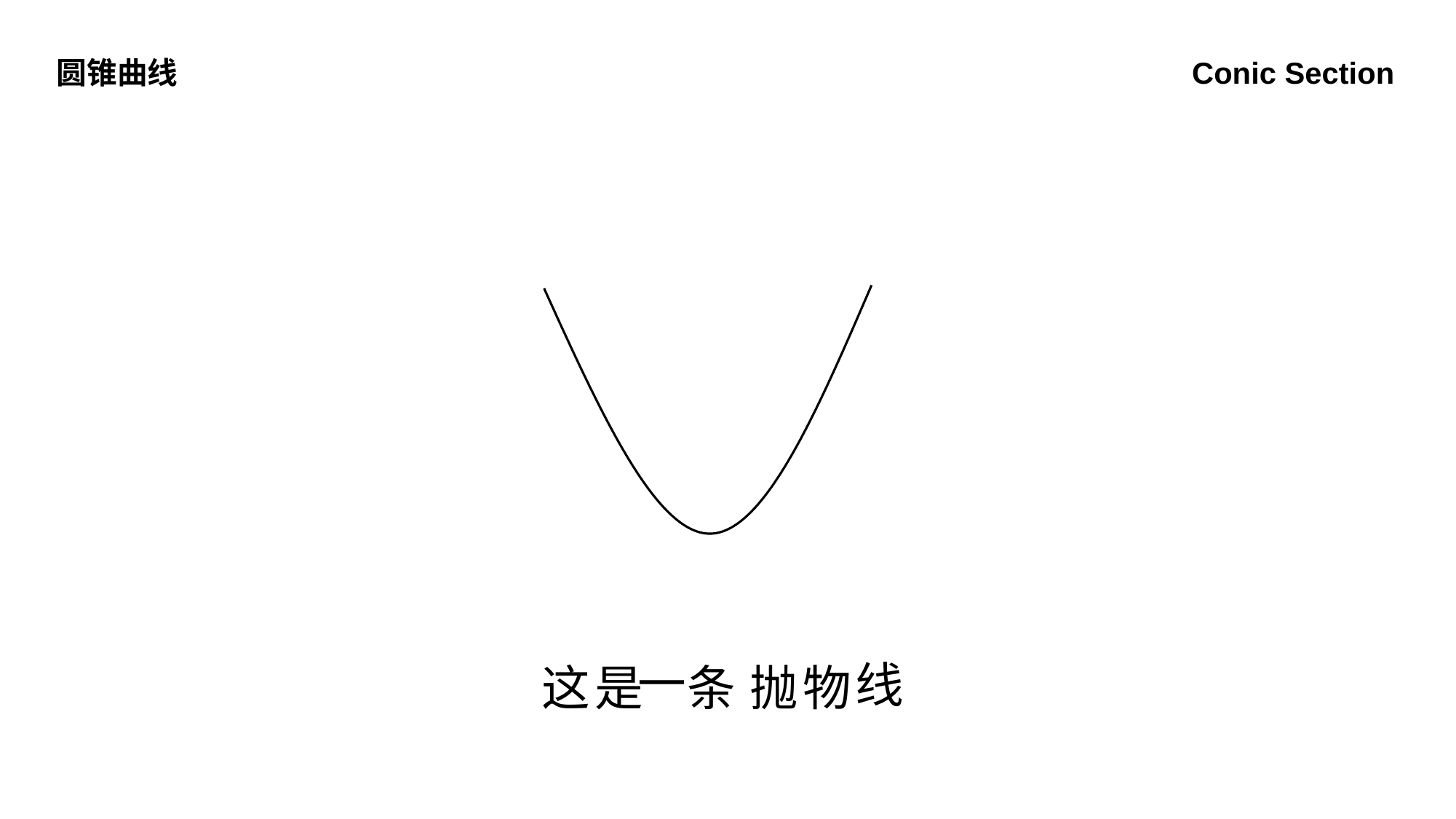

圆锥曲线
Conic Section

一
线
这是   条
抛物
两